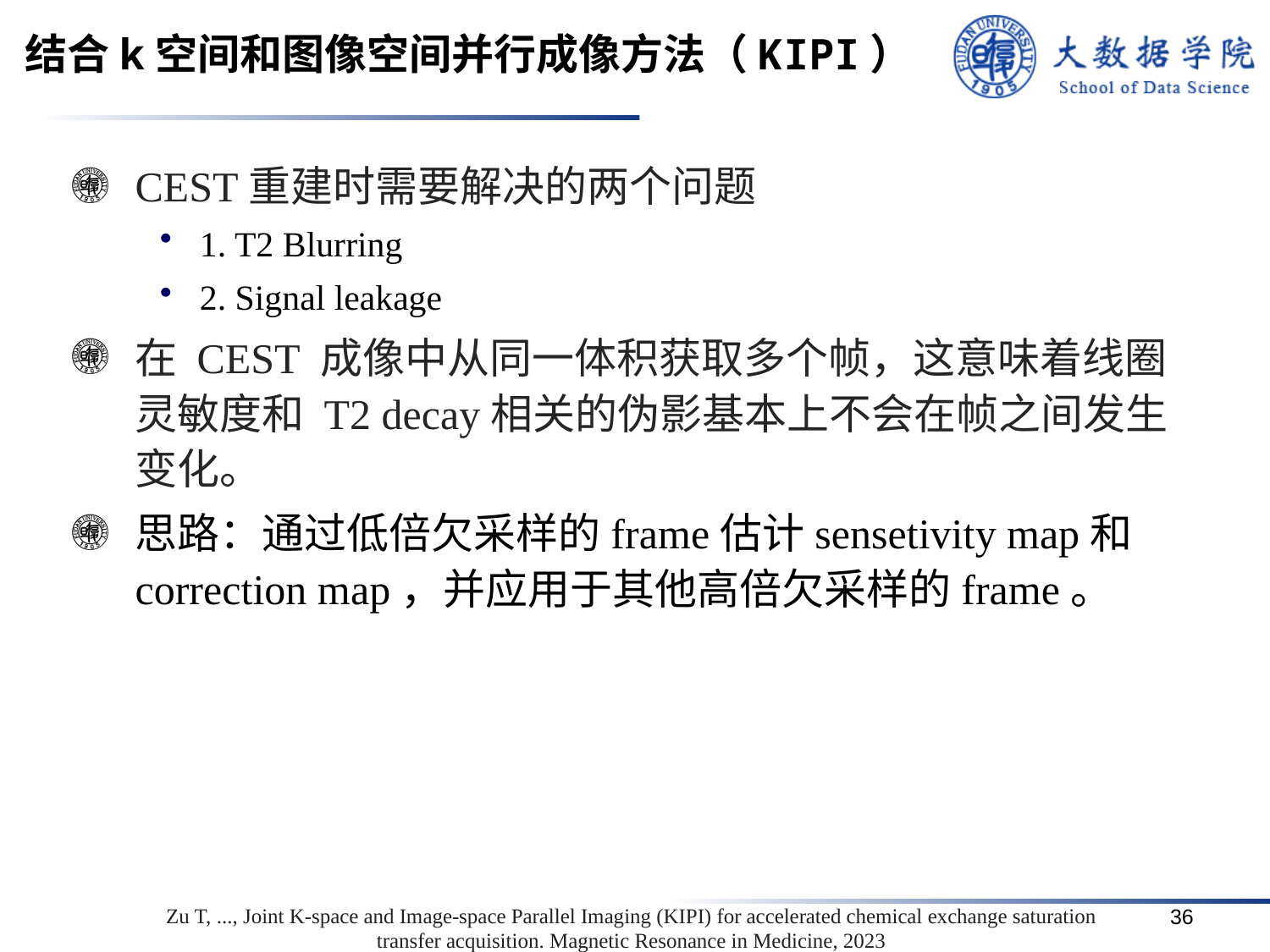

# 结合k空间和图像空间并行成像方法（KIPI）
CEST重建时需要解决的两个问题
1. T2 Blurring
2. Signal leakage
在 CEST 成像中从同一体积获取多个帧，这意味着线圈灵敏度和 T2 decay相关的伪影基本上不会在帧之间发生变化。
思路：通过低倍欠采样的frame估计sensetivity map和correction map，并应用于其他高倍欠采样的frame。

Zu T, ..., Joint K‐space and Image‐space Parallel Imaging (KIPI) for accelerated chemical exchange saturation transfer acquisition. Magnetic Resonance in Medicine, 2023
36